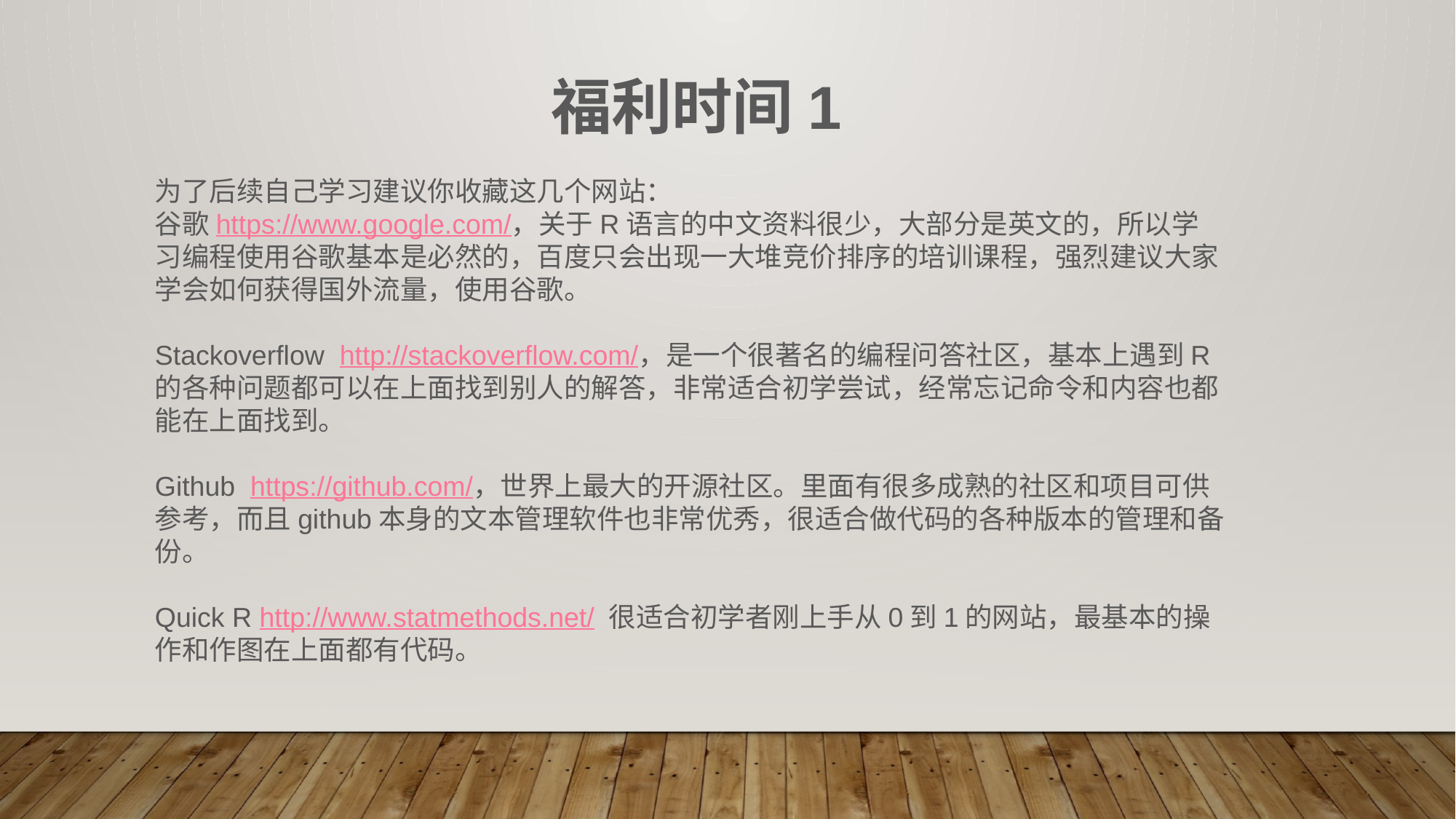

福利时间1
为了后续自己学习建议你收藏这几个网站：
谷歌https://www.google.com/，关于R语言的中文资料很少，大部分是英文的，所以学习编程使用谷歌基本是必然的，百度只会出现一大堆竞价排序的培训课程，强烈建议大家学会如何获得国外流量，使用谷歌。

Stackoverflow  http://stackoverflow.com/，是一个很著名的编程问答社区，基本上遇到R的各种问题都可以在上面找到别人的解答，非常适合初学尝试，经常忘记命令和内容也都能在上面找到。

Github  https://github.com/，世界上最大的开源社区。里面有很多成熟的社区和项目可供参考，而且github本身的文本管理软件也非常优秀，很适合做代码的各种版本的管理和备份。

Quick R http://www.statmethods.net/ 很适合初学者刚上手从0到1的网站，最基本的操作和作图在上面都有代码。